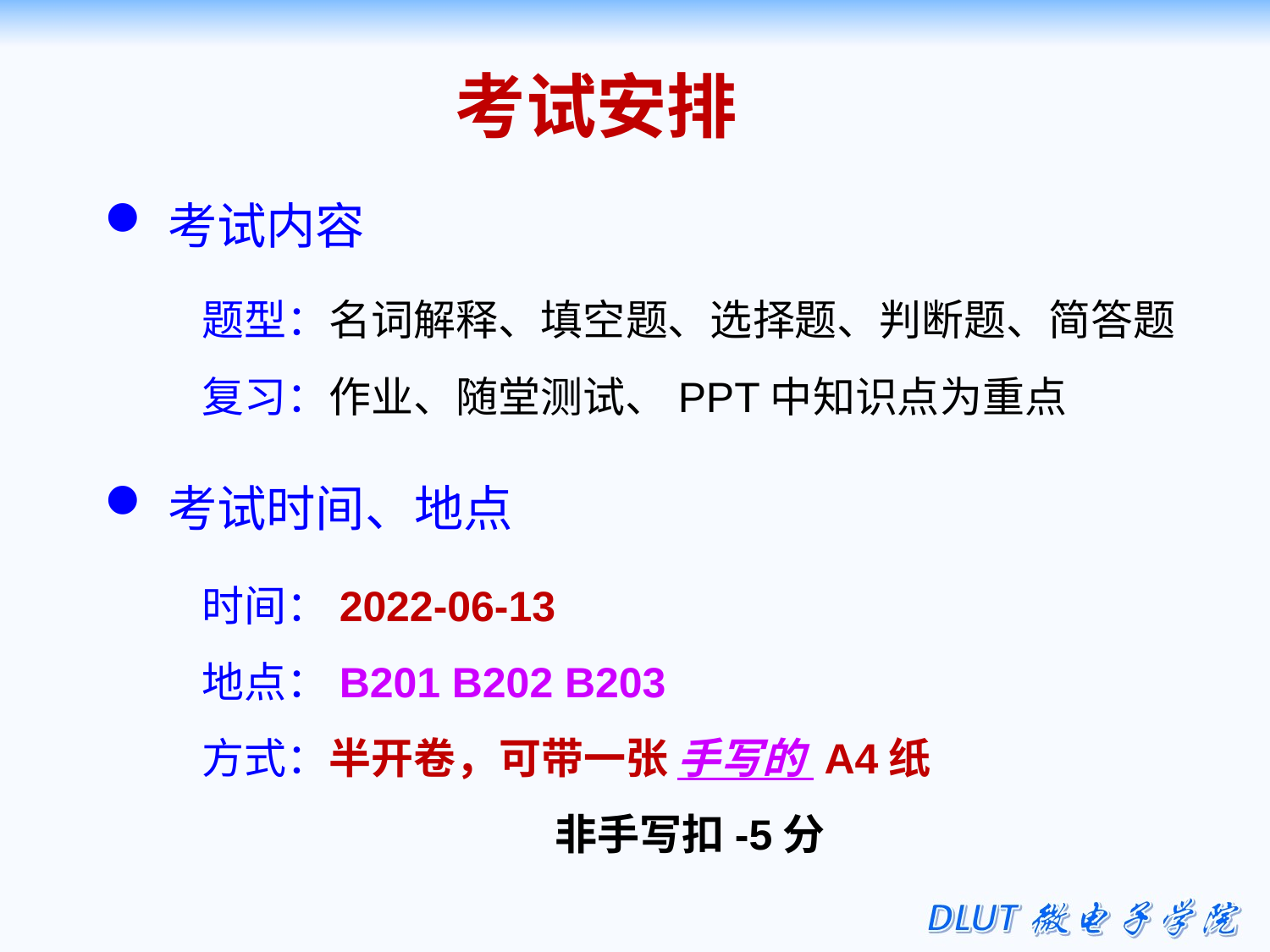

考试安排
考试内容
题型：名词解释、填空题、选择题、判断题、简答题
复习：作业、随堂测试、PPT中知识点为重点
考试时间、地点
时间：2022-06-13
地点：B201 B202 B203
方式：半开卷，可带一张 手写的 A4纸
                                    非手写扣-5分